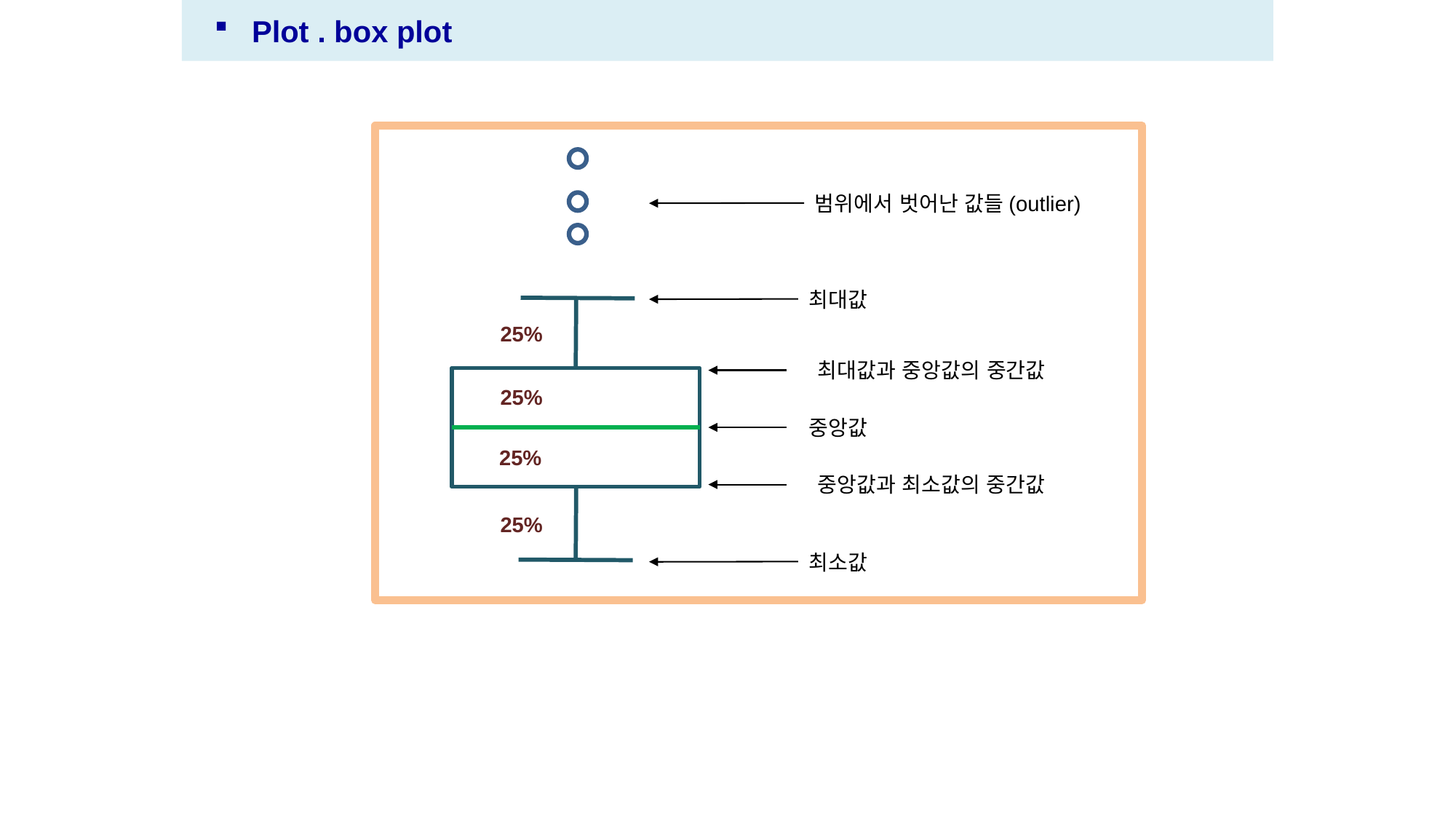

Plot . box plot

범위에서 벗어난 값들(outlier)

최대값
25%
최대값과 중앙값의 중간값

25%
중앙값
25%
중앙값과 최소값의 중간값
25%
최소값